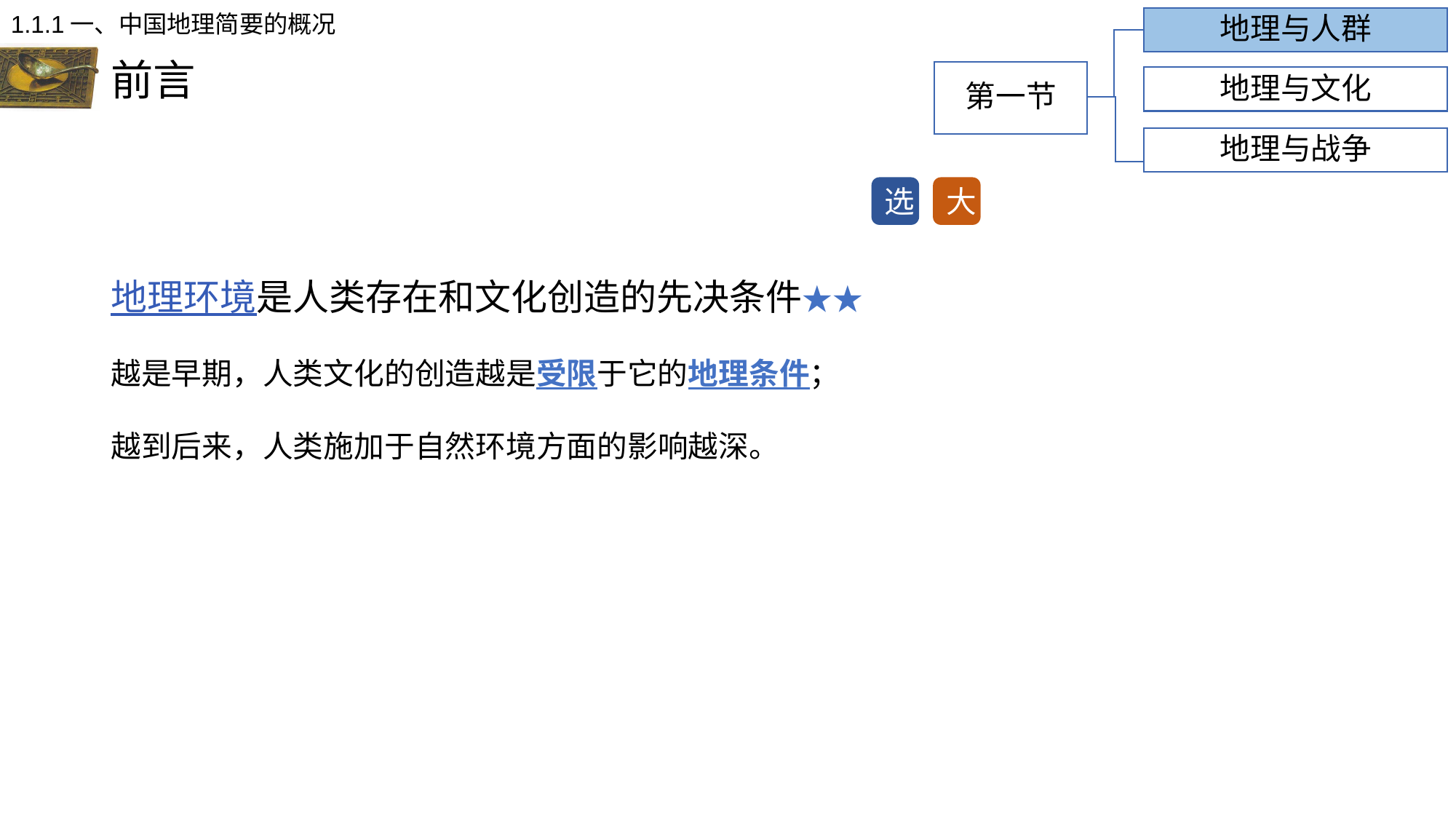

1.1.1一、中国地理简要的概况
地理与人群

# 前言
第一节
地理与文化

地理与战争
大
选
地理环境是人类存在和文化创造的先决条件★★
越是早期，人类文化的创造越是受限于它的地理条件；
越到后来，人类施加于自然环境方面的影响越深。
7